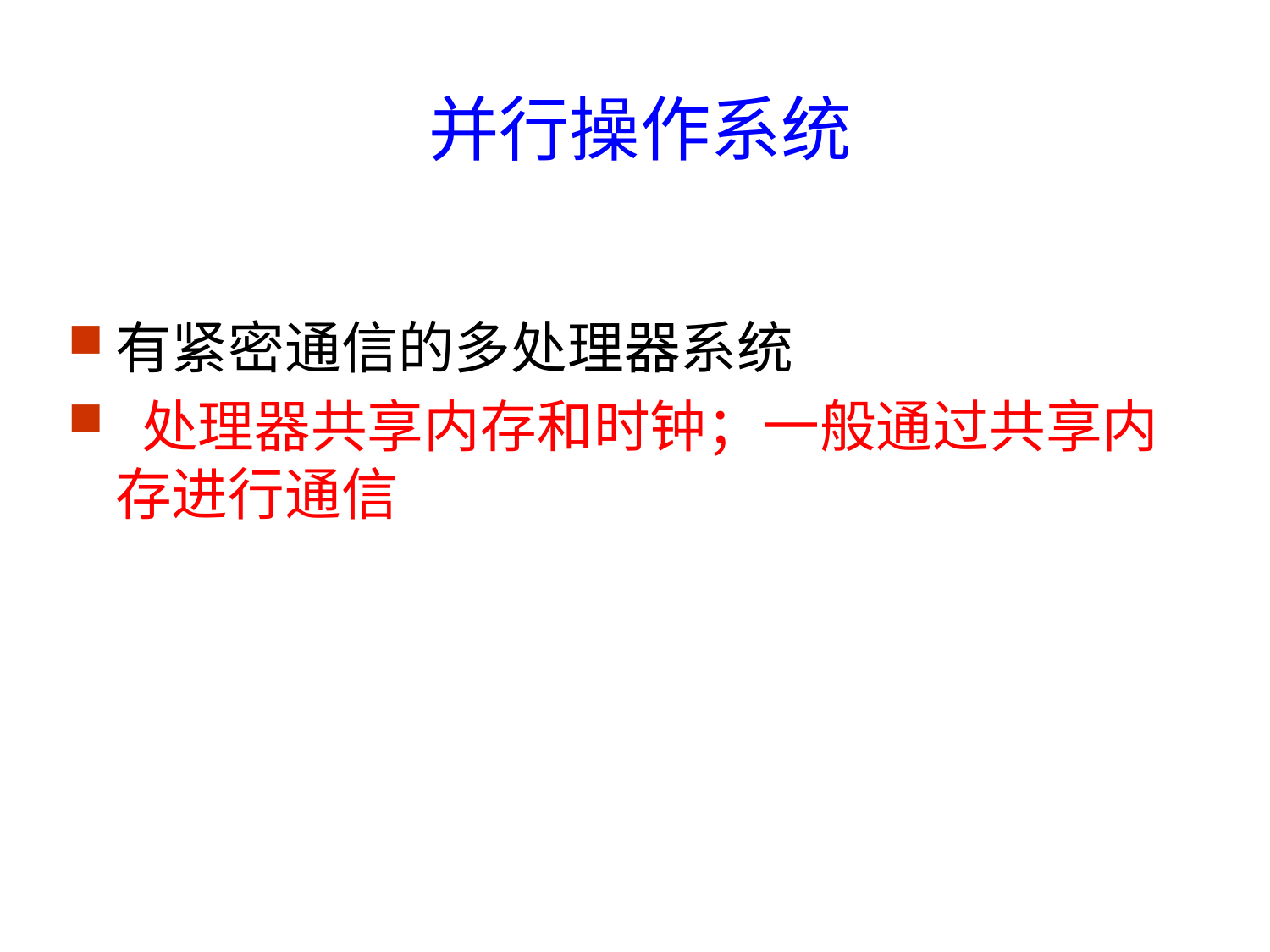

# 并行操作系统
有紧密通信的多处理器系统
 处理器共享内存和时钟；一般通过共享内存进行通信